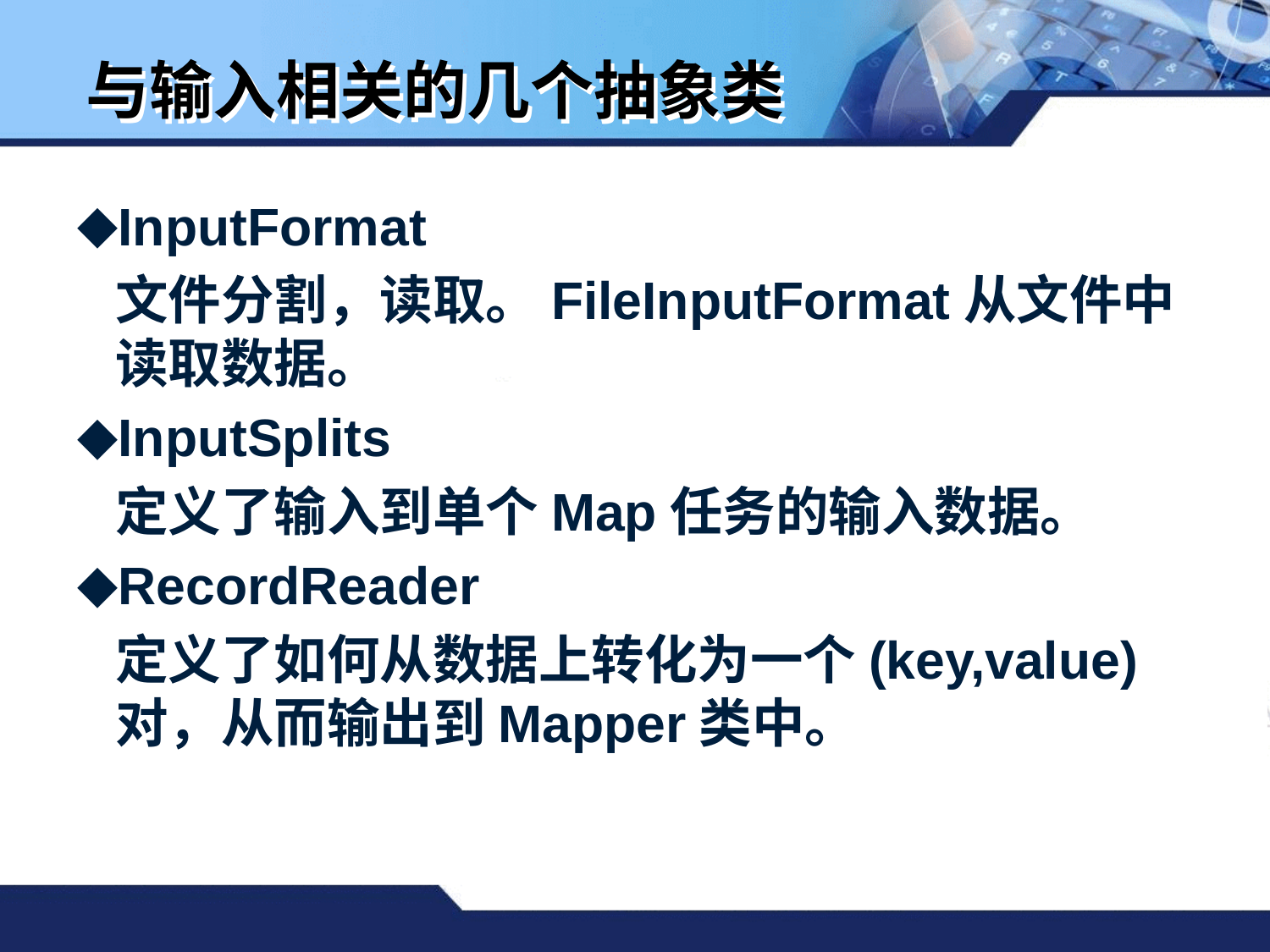

# 与输入相关的几个抽象类
InputFormat
	文件分割，读取。FileInputFormat从文件中读取数据。
InputSplits
	定义了输入到单个Map任务的输入数据。
RecordReader
	定义了如何从数据上转化为一个(key,value)对，从而输出到Mapper类中。